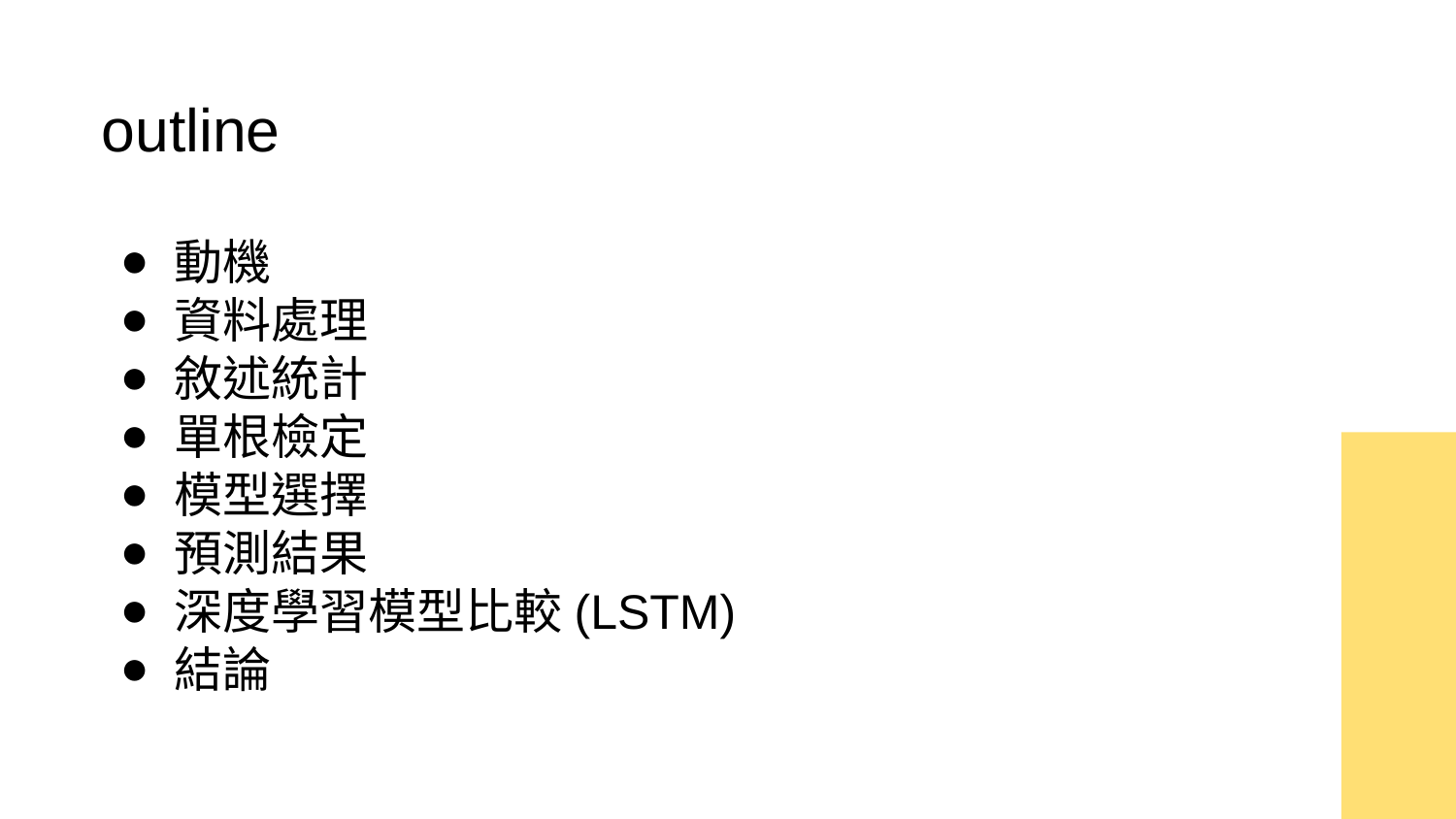

# outline
動機
資料處理
敘述統計
單根檢定
模型選擇
預測結果
深度學習模型比較(LSTM)
結論